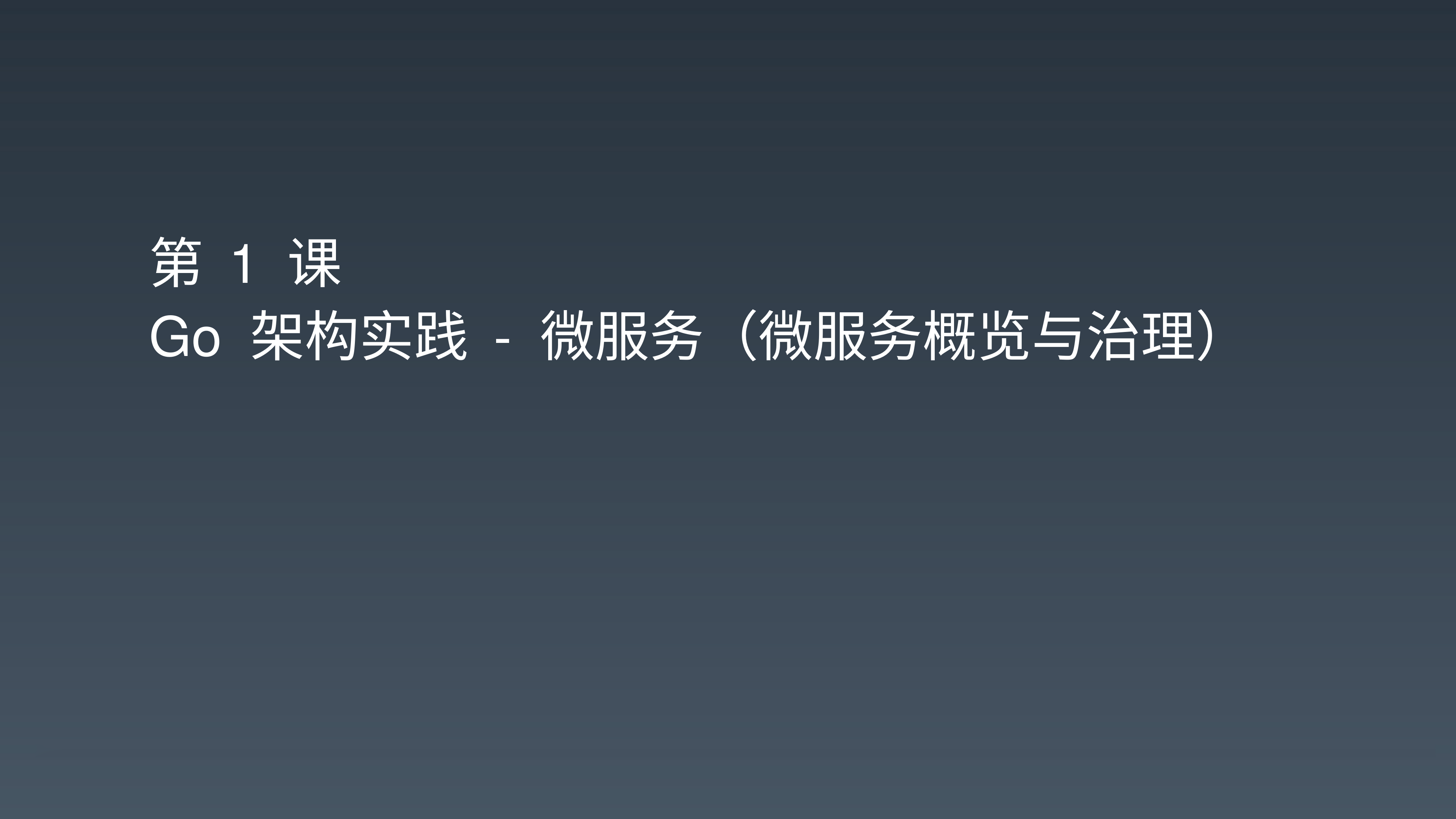

第 1 课
Go 架构实践 - 微服务（微服务概览与治理）